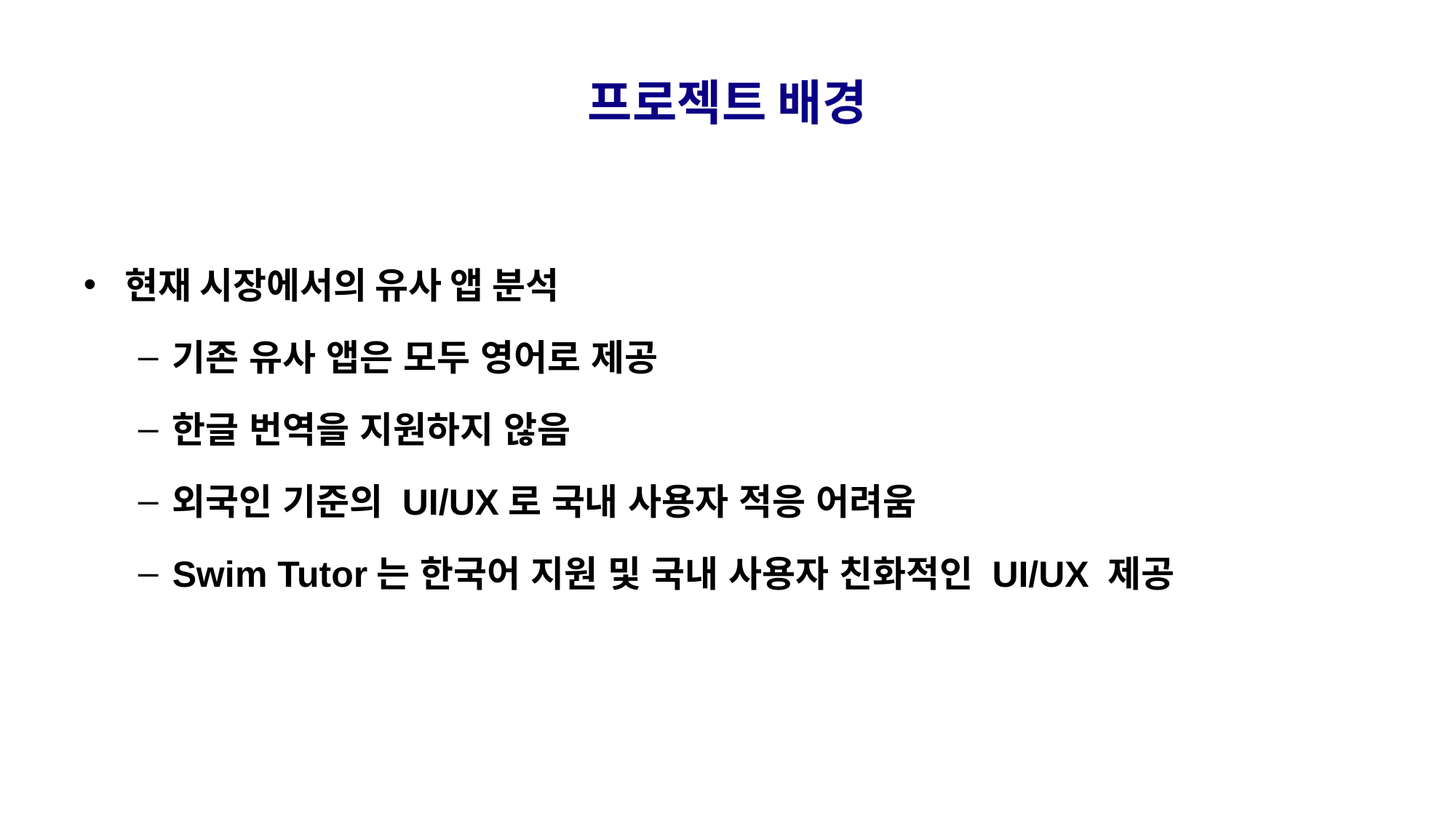

# 프로젝트 배경

현재 시장에서의 유사 앱 분석
기존 유사 앱은 모두 영어로 제공
한글 번역을 지원하지 않음
외국인 기준의 UI/UX로 국내 사용자 적응 어려움
Swim Tutor는 한국어 지원 및 국내 사용자 친화적인 UI/UX 제공